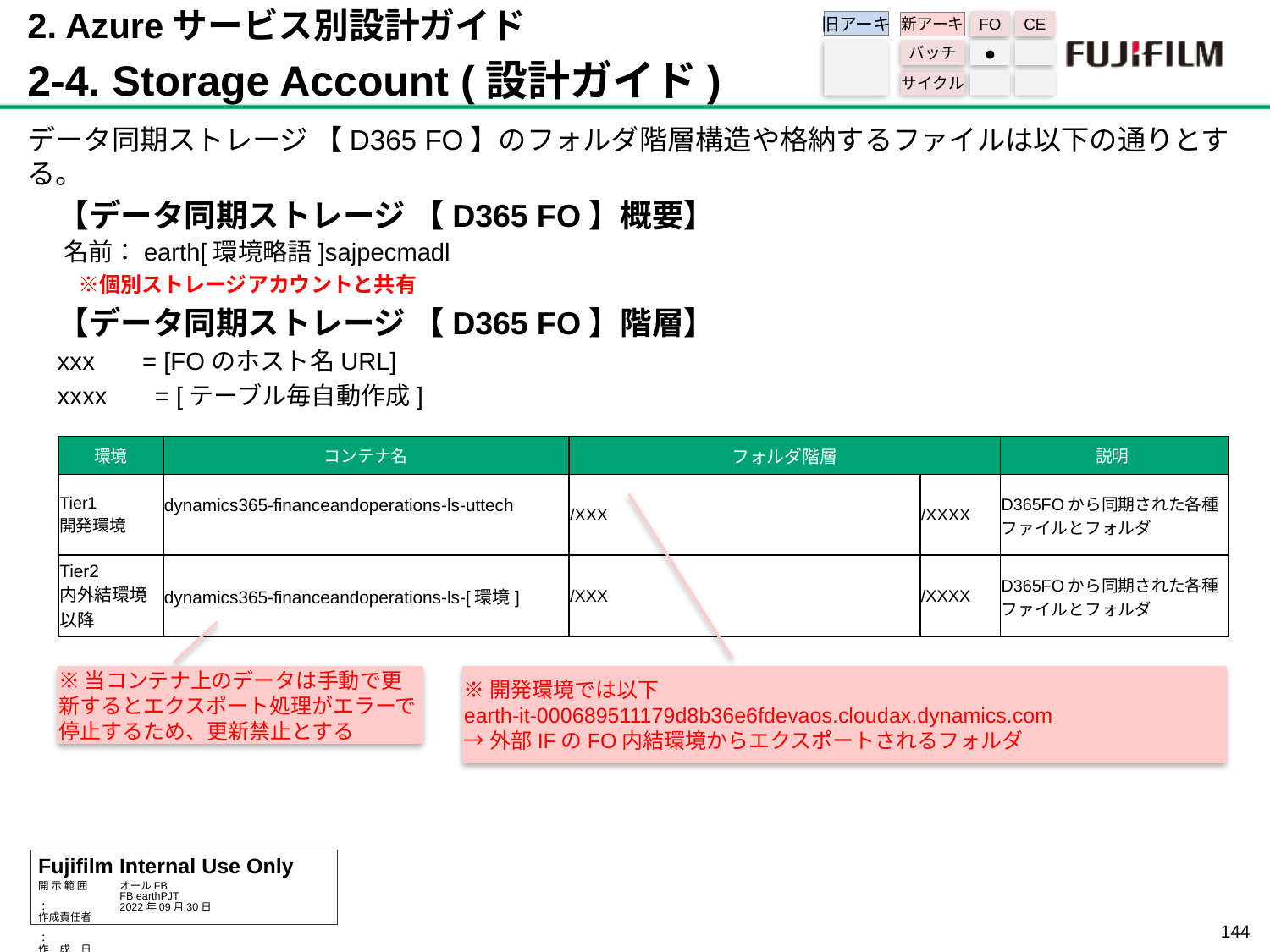

2. Azureサービス別設計ガイド
2-4. Storage Account (設計ガイド)
旧アーキ
FO
CE
新アーキ
バッチ
●

サイクル

データ同期ストレージ 【D365 FO】のフォルダ階層構造や格納するファイルは以下の通りとする。

【データ同期ストレージ 【D365 FO】概要】
 名前：earth[環境略語]sajpecmadl
　※個別ストレージアカウントと共有
【データ同期ストレージ 【D365 FO】階層】
xxx　  = [FOのホスト名URL]
xxxx　  = [テーブル毎自動作成]

| 環境 | コンテナ名 | フォルダ階層 |  | 説明 |
| --- | --- | --- | --- | --- |
| Tier1 開発環境 | dynamics365-financeandoperations-ls-uttech | /XXX | /XXXX | D365FOから同期された各種ファイルとフォルダ |
| Tier2 内外結環境 以降 | dynamics365-financeandoperations-ls-[環境] | /XXX | /XXXX | D365FOから同期された各種ファイルとフォルダ |
※当コンテナ上のデータは手動で更新するとエクスポート処理がエラーで停止するため、更新禁止とする
※開発環境では以下
earth-it-000689511179d8b36e6fdevaos.cloudax.dynamics.com
→外部IFのFO内結環境からエクスポートされるフォルダ
144